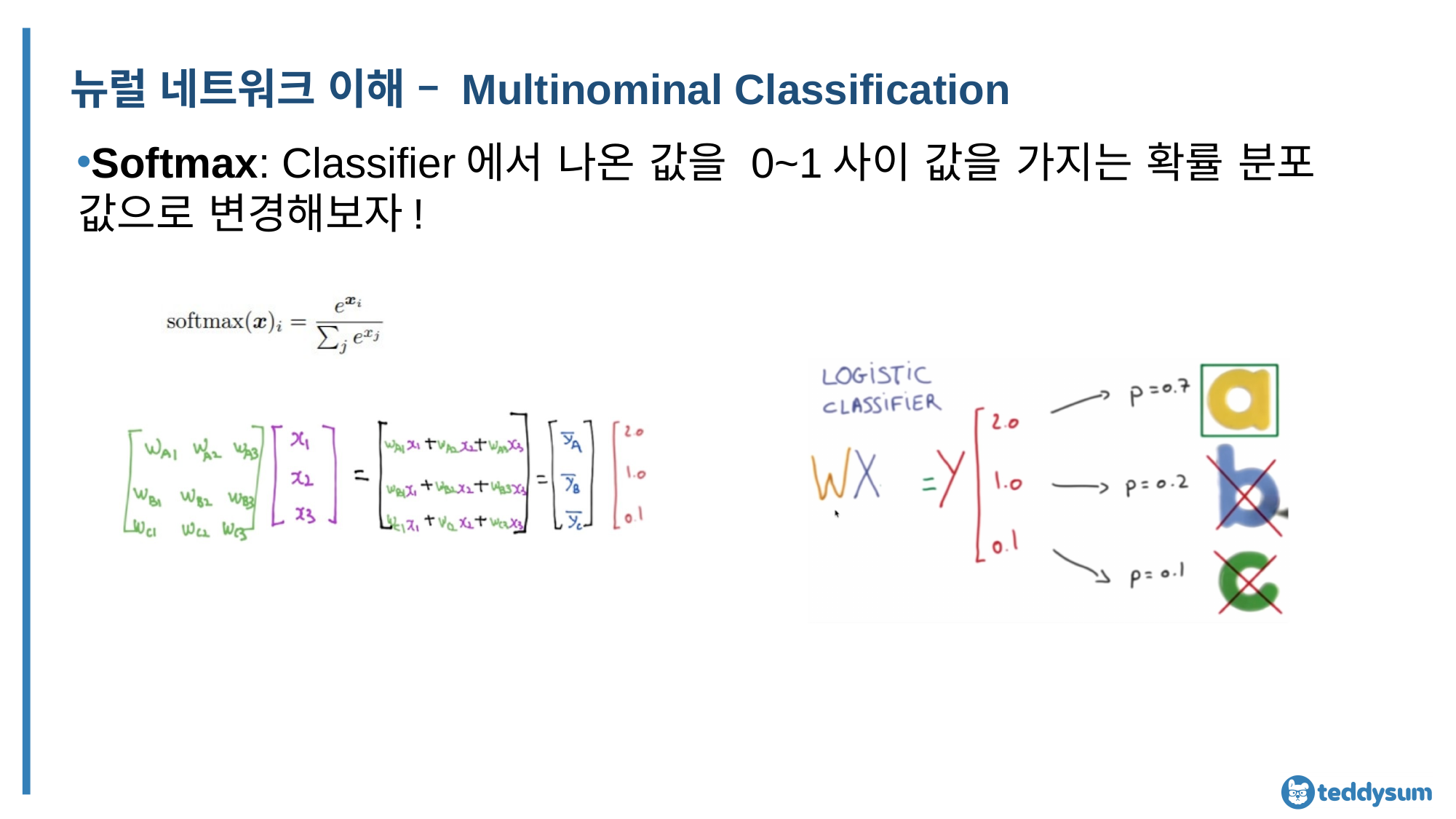

# 뉴럴 네트워크 이해 – Multinominal Classification
Softmax: Classifier에서 나온 값을 0~1사이 값을 가지는 확률 분포 값으로 변경해보자!